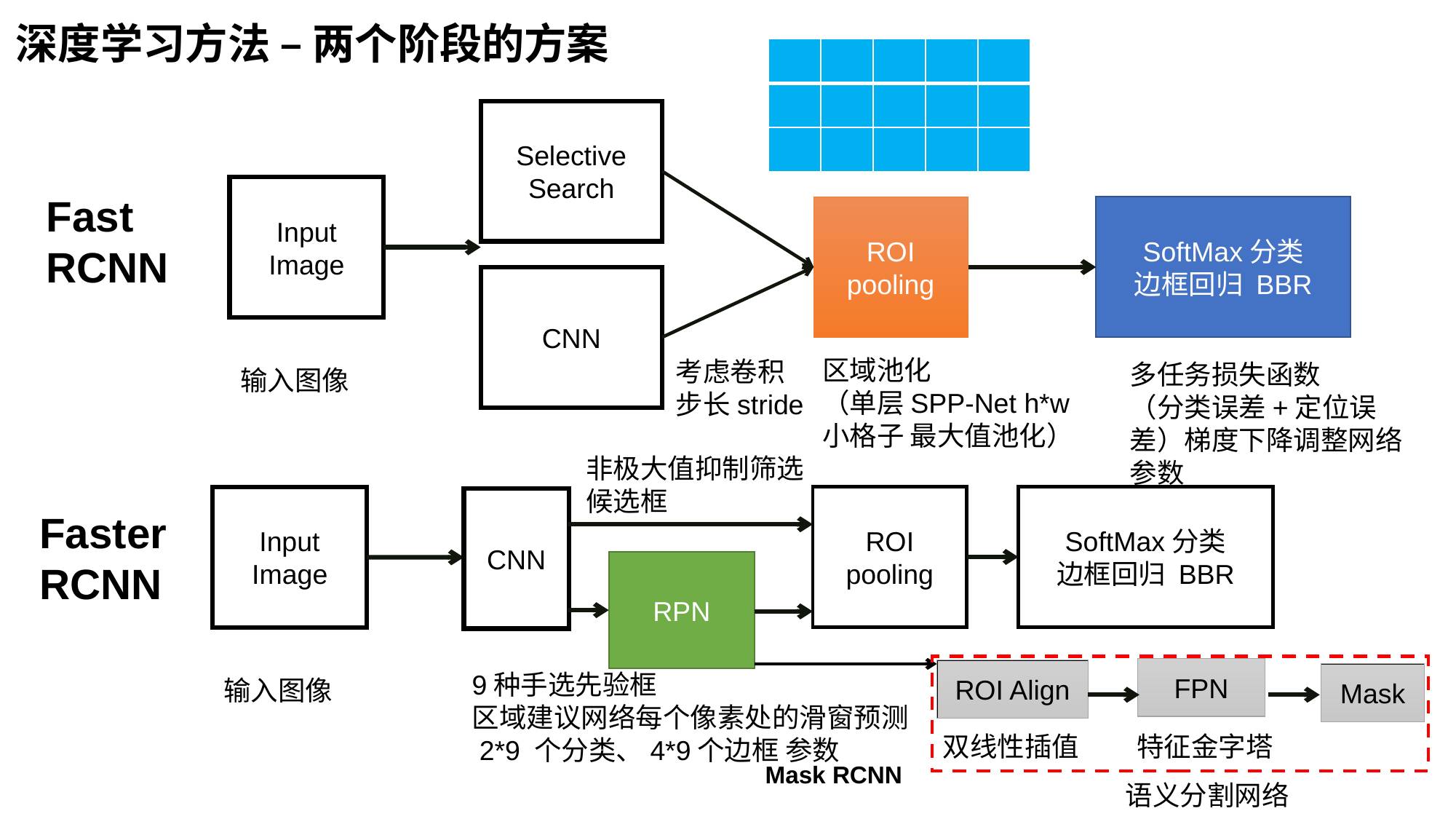

深度学习方法 – 两个阶段的方案
|  |  |  |  |  |
| --- | --- | --- | --- | --- |
|  |  |  |  |  |
|  |  |  |  |  |
Selective
Search
Input
Image
Fast
RCNN
SoftMax分类
边框回归 BBR
ROI pooling
CNN
区域池化
（单层SPP-Net h*w小格子 最大值池化）
考虑卷积步长stride
多任务损失函数
（分类误差+定位误差）梯度下降调整网络参数
输入图像
非极大值抑制筛选
候选框
SoftMax分类
边框回归 BBR
ROI pooling
Input
Image
CNN
Faster
RCNN
RPN

FPN
ROI Align
9种手选先验框
区域建议网络每个像素处的滑窗预测
 2*9 个分类、4*9个边框 参数
Mask
输入图像
双线性插值
特征金字塔
Mask RCNN
语义分割网络